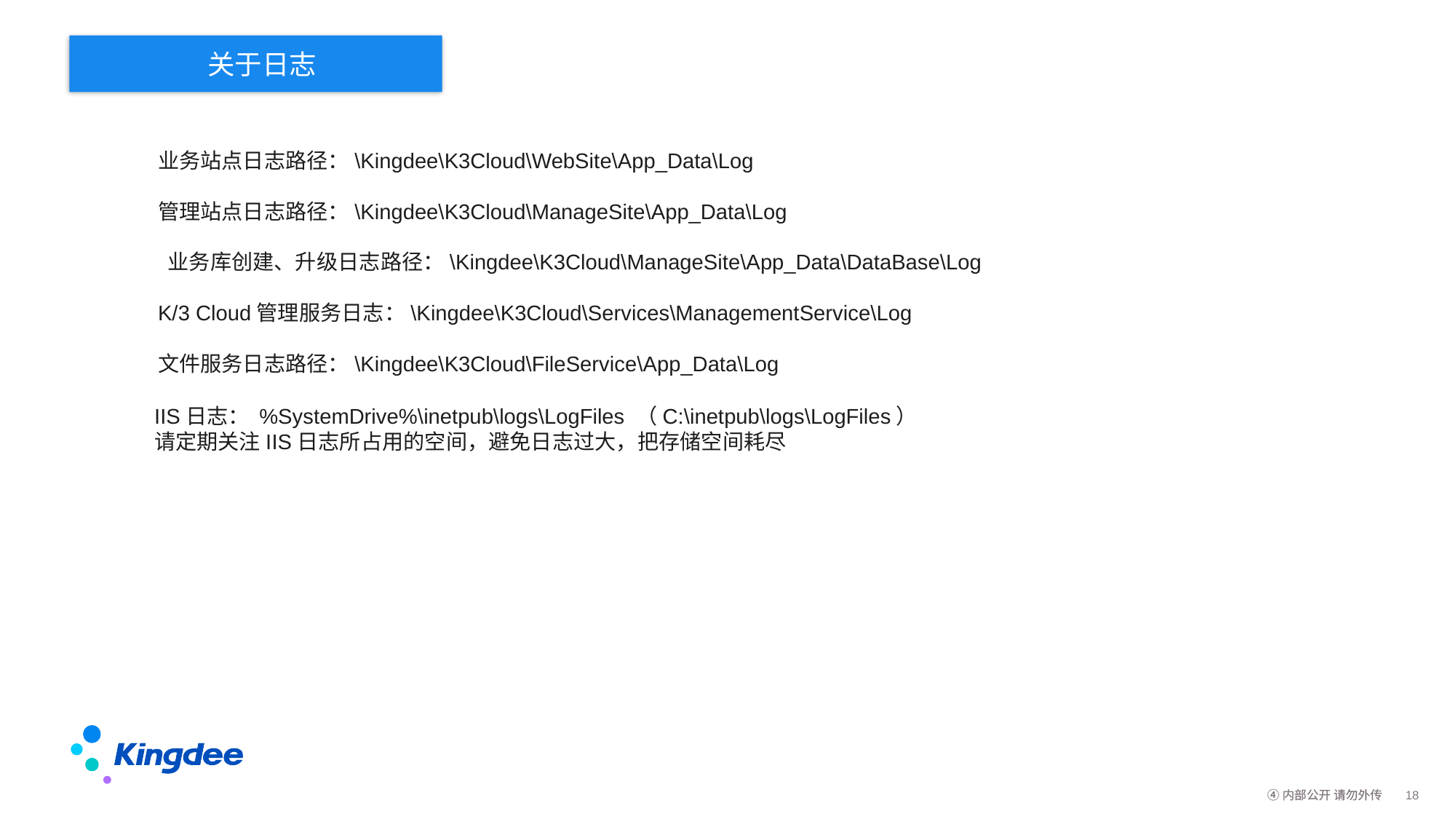

关于日志

业务站点日志路径：\Kingdee\K3Cloud\WebSite\App_Data\Log

管理站点日志路径：\Kingdee\K3Cloud\ManageSite\App_Data\Log

 业务库创建、升级日志路径：\Kingdee\K3Cloud\ManageSite\App_Data\DataBase\Log

K/3 Cloud管理服务日志：\Kingdee\K3Cloud\Services\ManagementService\Log

文件服务日志路径：\Kingdee\K3Cloud\FileService\App_Data\Log

IIS日志： %SystemDrive%\inetpub\logs\LogFiles （C:\inetpub\logs\LogFiles）
请定期关注IIS日志所占用的空间，避免日志过大，把存储空间耗尽